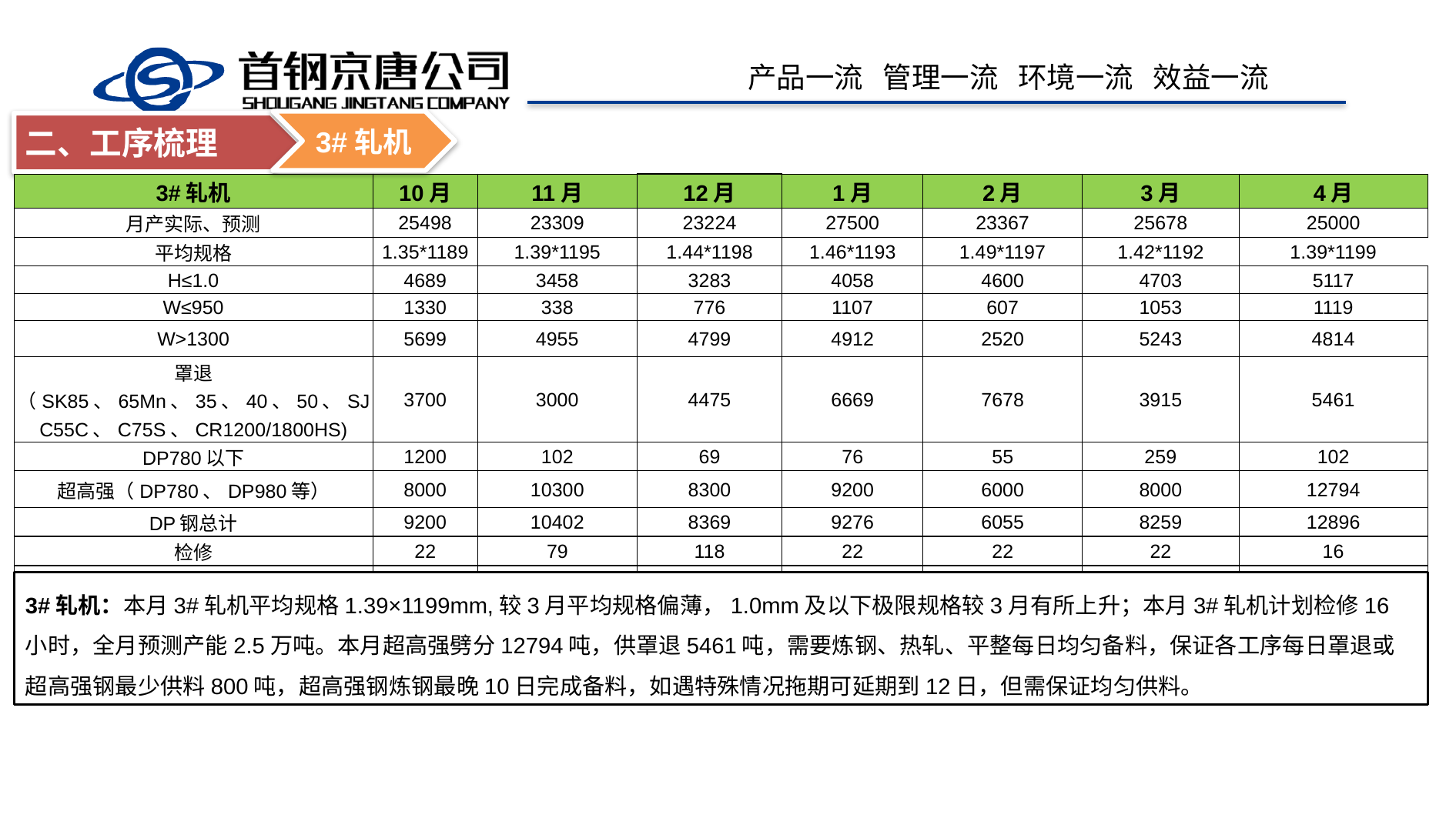

3#轧机
二、工序梳理
| 3#轧机 | 10月 | 11月 | 12月 | 1月 | 2月 | 3月 | 4月 |
| --- | --- | --- | --- | --- | --- | --- | --- |
| 月产实际、预测 | 25498 | 23309 | 23224 | 27500 | 23367 | 25678 | 25000 |
| 平均规格 | 1.35\*1189 | 1.39\*1195 | 1.44\*1198 | 1.46\*1193 | 1.49\*1197 | 1.42\*1192 | 1.39\*1199 |
| H≤1.0 | 4689 | 3458 | 3283 | 4058 | 4600 | 4703 | 5117 |
| W≤950 | 1330 | 338 | 776 | 1107 | 607 | 1053 | 1119 |
| W>1300 | 5699 | 4955 | 4799 | 4912 | 2520 | 5243 | 4814 |
| 罩退（SK85、65Mn、35、40、50、SJC55C、C75S、CR1200/1800HS) | 3700 | 3000 | 4475 | 6669 | 7678 | 3915 | 5461 |
| DP780以下 | 1200 | 102 | 69 | 76 | 55 | 259 | 102 |
| 超高强（DP780、DP980等） | 8000 | 10300 | 8300 | 9200 | 6000 | 8000 | 12794 |
| DP钢总计 | 9200 | 10402 | 8369 | 9276 | 6055 | 8259 | 12896 |
| 检修 | 22 | 79 | 118 | 22 | 22 | 22 | 16 |
| 停机 | 0 | 0 | 0 | 0 | 24 | 0 | 0 |
| 总停机时长 | 22 | 79 | 118 | 22 | 46 | 22 | 16 |
3#轧机：本月3#轧机平均规格1.39×1199mm,较3月平均规格偏薄，1.0mm及以下极限规格较3月有所上升；本月3#轧机计划检修16小时，全月预测产能2.5万吨。本月超高强劈分12794吨，供罩退5461吨，需要炼钢、热轧、平整每日均匀备料，保证各工序每日罩退或超高强钢最少供料800吨，超高强钢炼钢最晚10日完成备料，如遇特殊情况拖期可延期到12日，但需保证均匀供料。